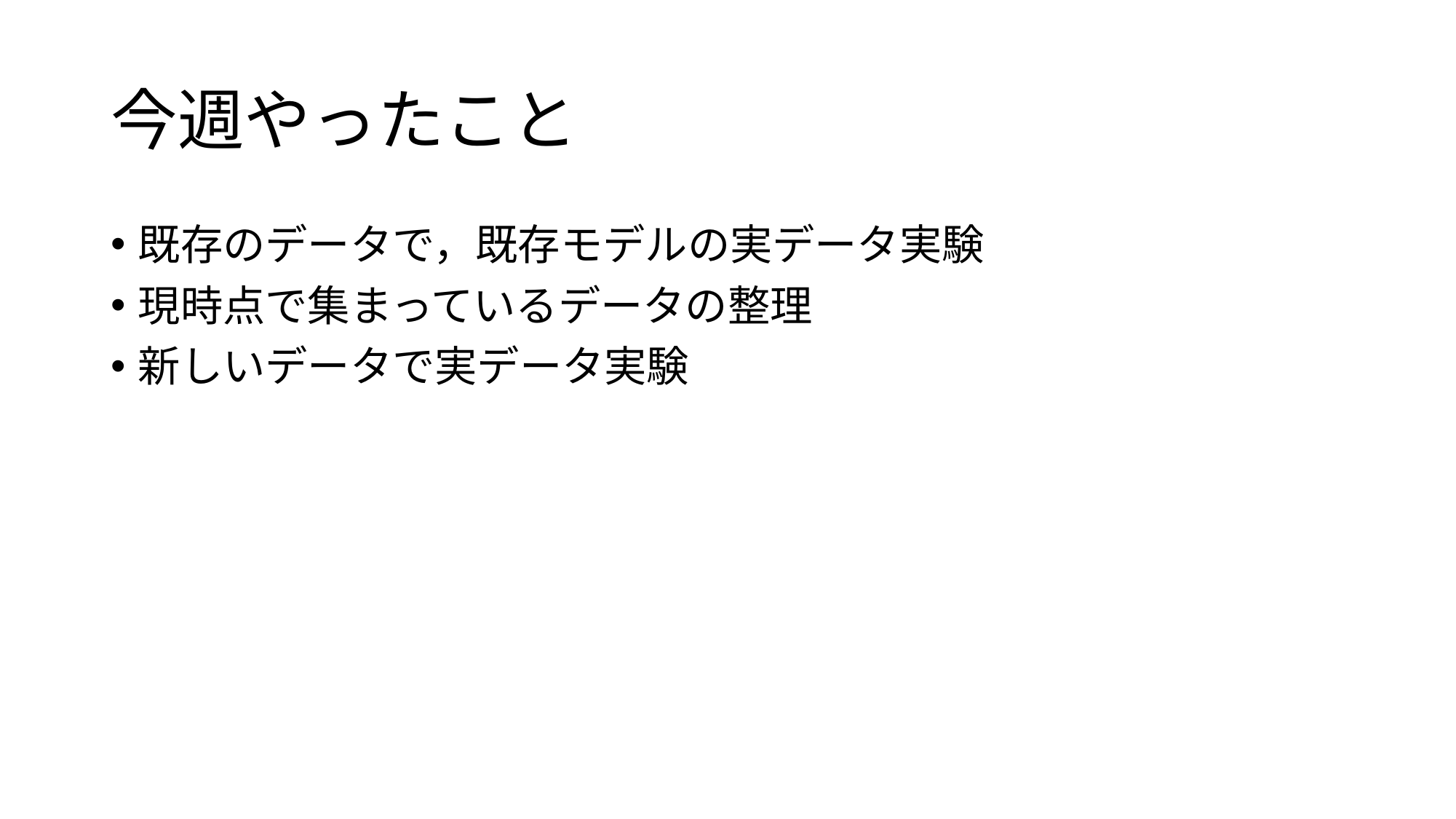

# 今週やったこと
既存のデータで，既存モデルの実データ実験
現時点で集まっているデータの整理
新しいデータで実データ実験